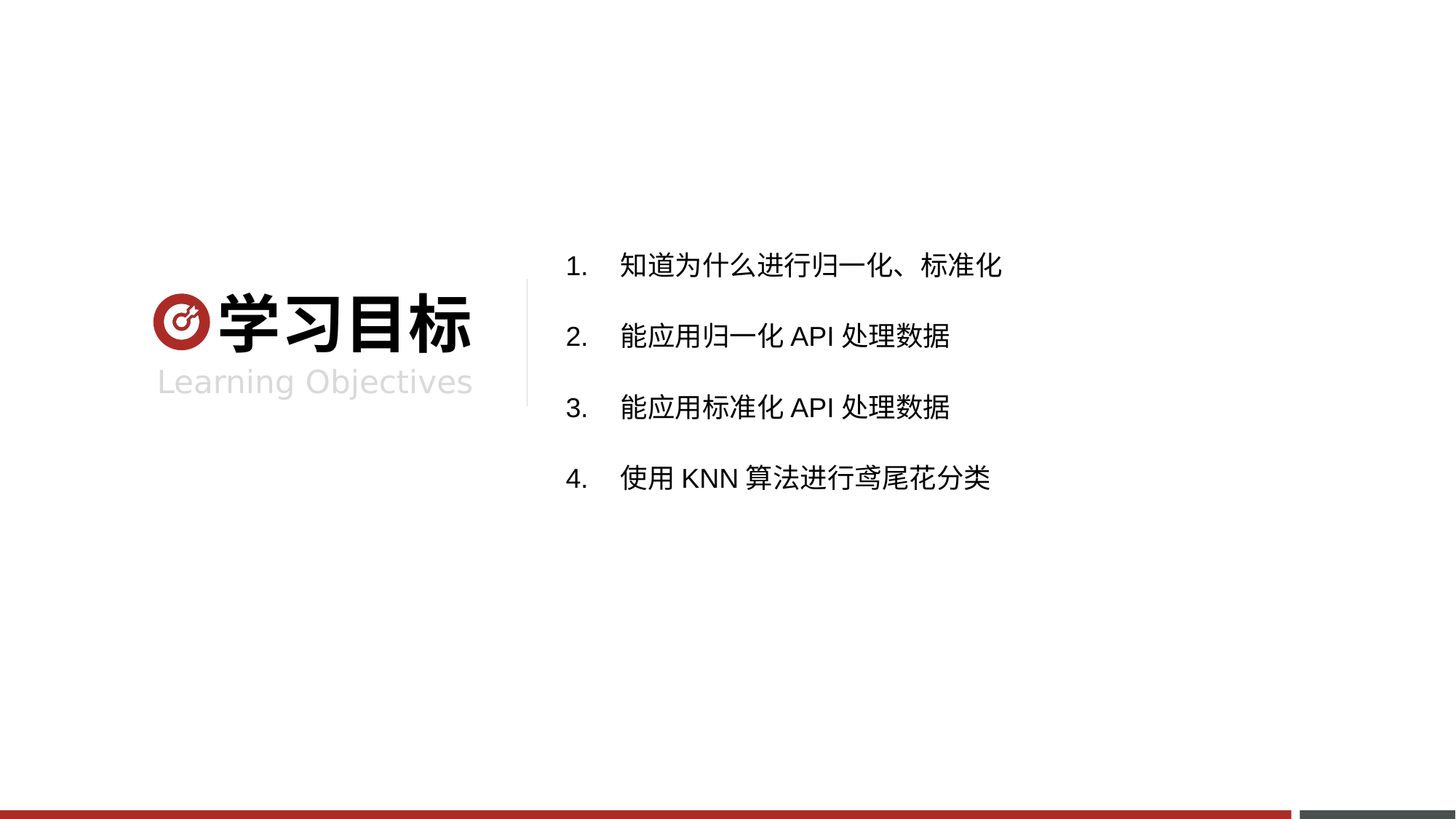

知道为什么进行归一化、标准化
能应用归一化API处理数据
能应用标准化API处理数据
使用KNN算法进行鸢尾花分类